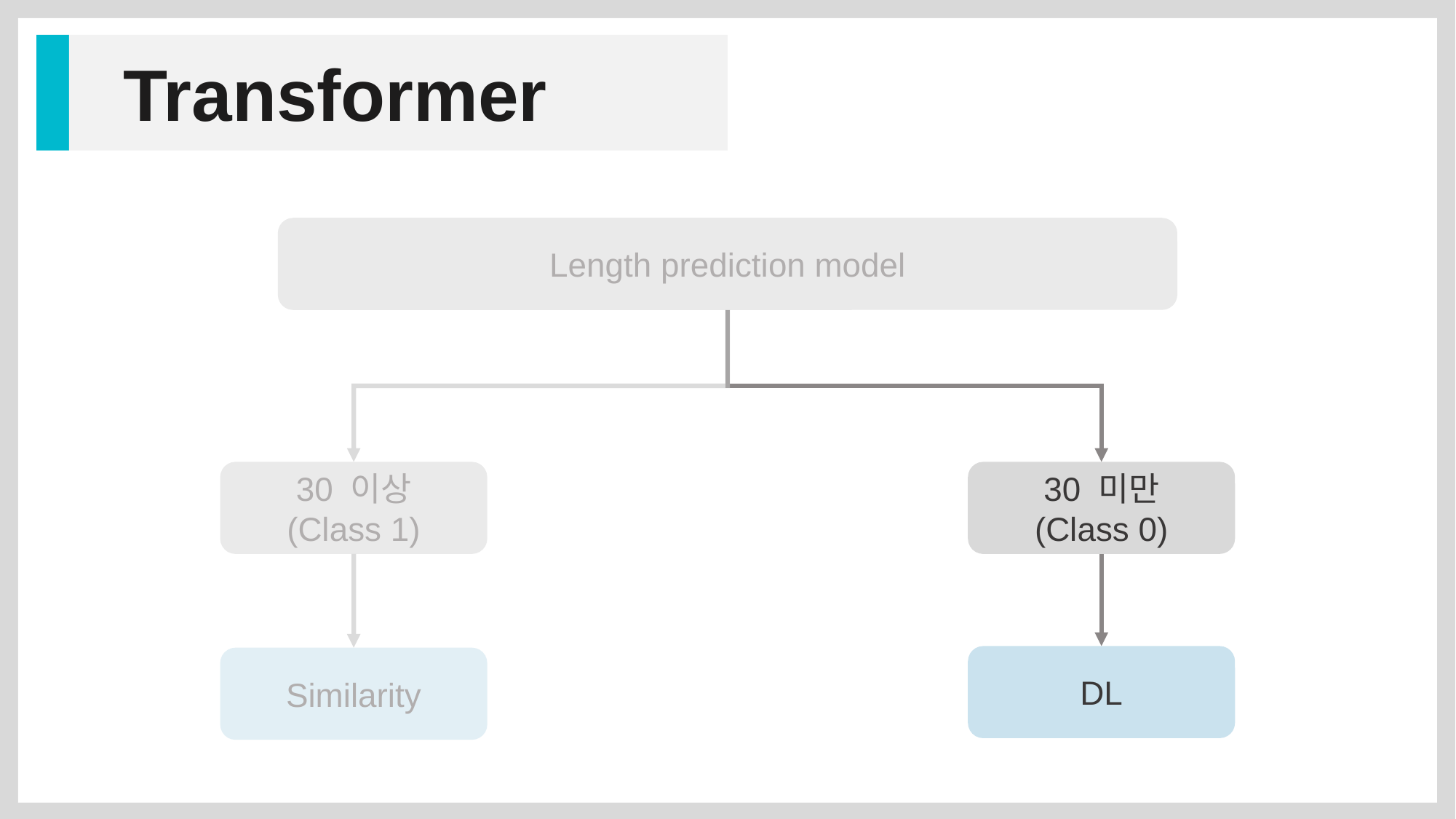

Transformer
Length prediction model
30 이상
(Class 1)
30 미만
(Class 0)
DL
Similarity